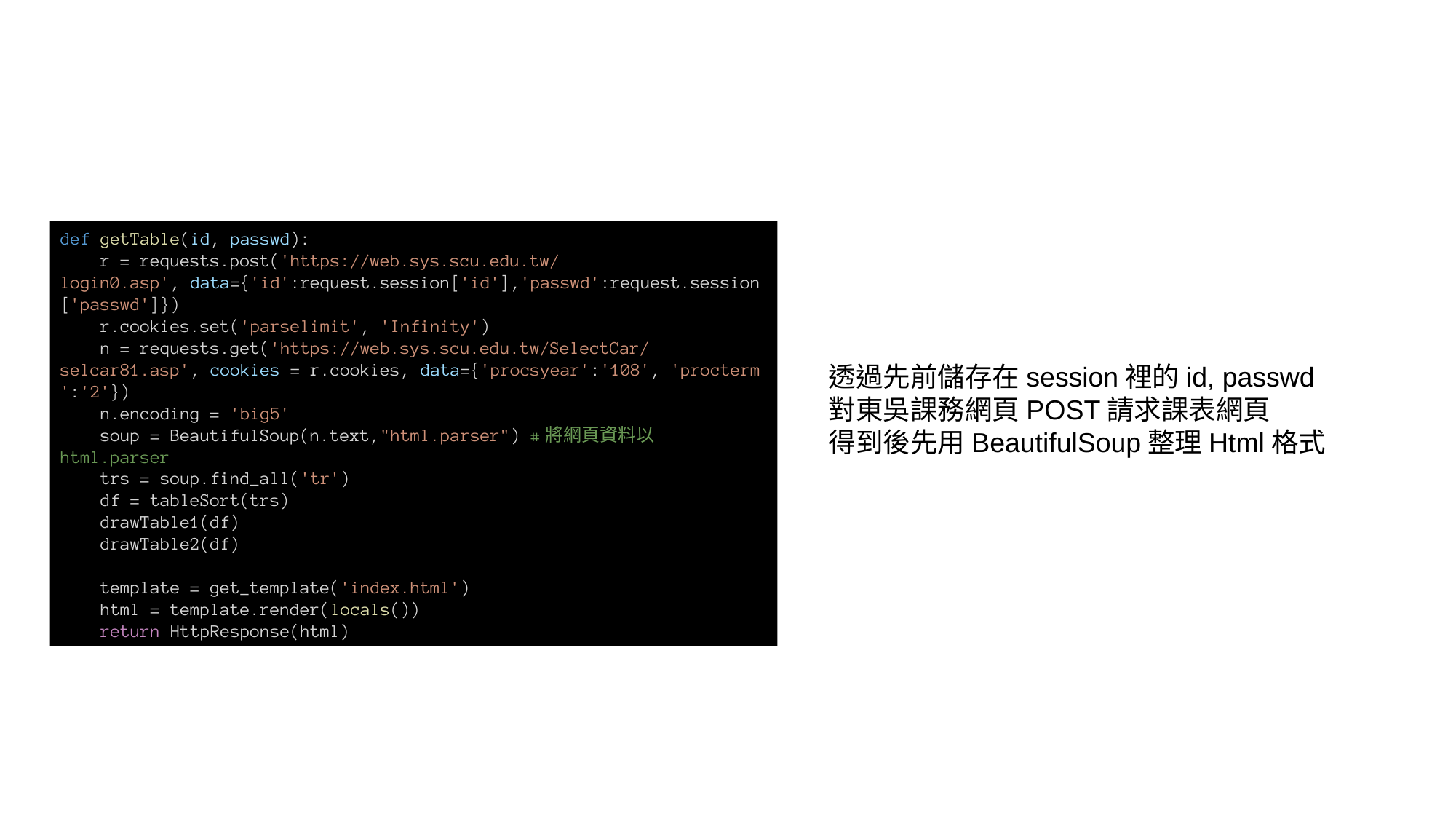

def getTable(id, passwd):
    r = requests.post('https://web.sys.scu.edu.tw/login0.asp', data={'id':request.session['id'],'passwd':request.session['passwd']})
    r.cookies.set('parselimit', 'Infinity')
    n = requests.get('https://web.sys.scu.edu.tw/SelectCar/selcar81.asp', cookies = r.cookies, data={'procsyear':'108', 'procterm':'2'})
    n.encoding = 'big5'
    soup = BeautifulSoup(n.text,"html.parser") #將網頁資料以html.parser
    trs = soup.find_all('tr')
    df = tableSort(trs)
    drawTable1(df)
    drawTable2(df)
    template = get_template('index.html')
    html = template.render(locals())
    return HttpResponse(html)
透過先前儲存在session裡的id, passwd
對東吳課務網頁POST請求課表網頁
得到後先用BeautifulSoup整理Html格式